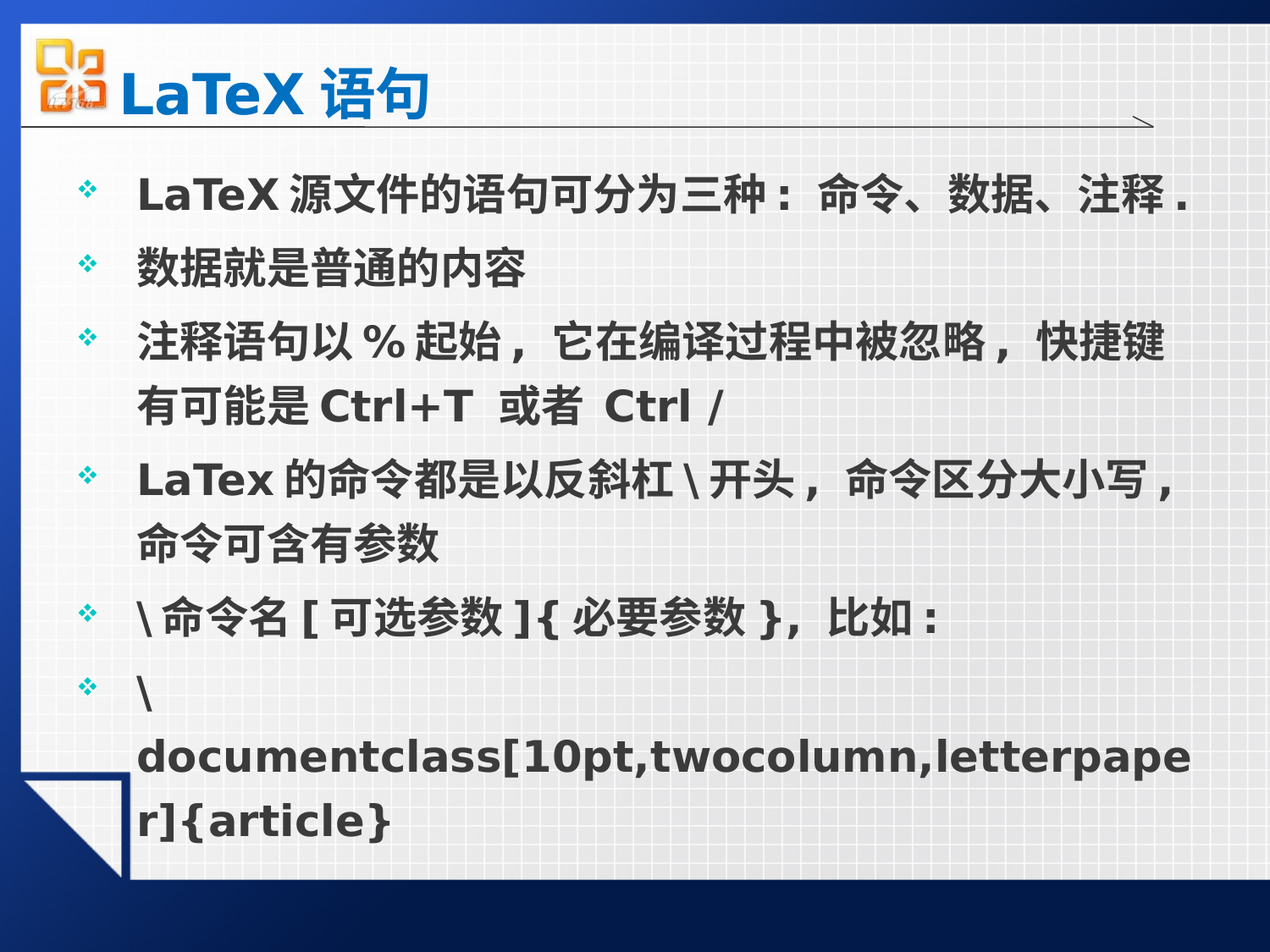

# LaTeX语句
LaTeX源文件的语句可分为三种: 命令、数据、注释.
数据就是普通的内容
注释语句以%起始, 它在编译过程中被忽略, 快捷键有可能是Ctrl+T 或者 Ctrl /
LaTex的命令都是以反斜杠\开头, 命令区分大小写, 命令可含有参数
\命令名[可选参数]{必要参数}, 比如:
\documentclass[10pt,twocolumn,letterpaper]{article}